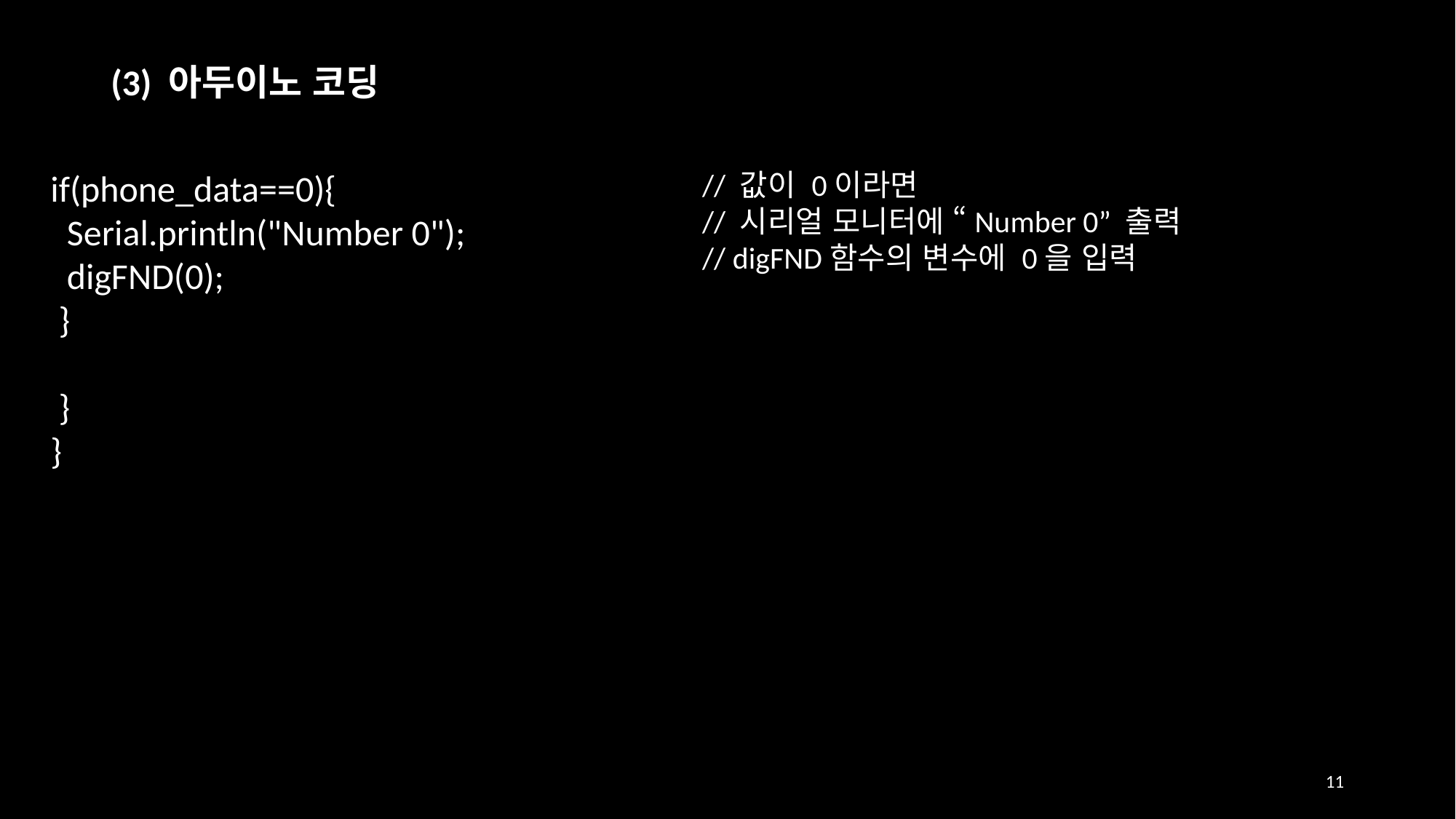

(3) 아두이노 코딩
if(phone_data==0){
  Serial.println("Number 0");
  digFND(0);
 }

 }
}
// 값이 0이라면
// 시리얼 모니터에 “Number 0” 출력
// digFND함수의 변수에 0을 입력
11